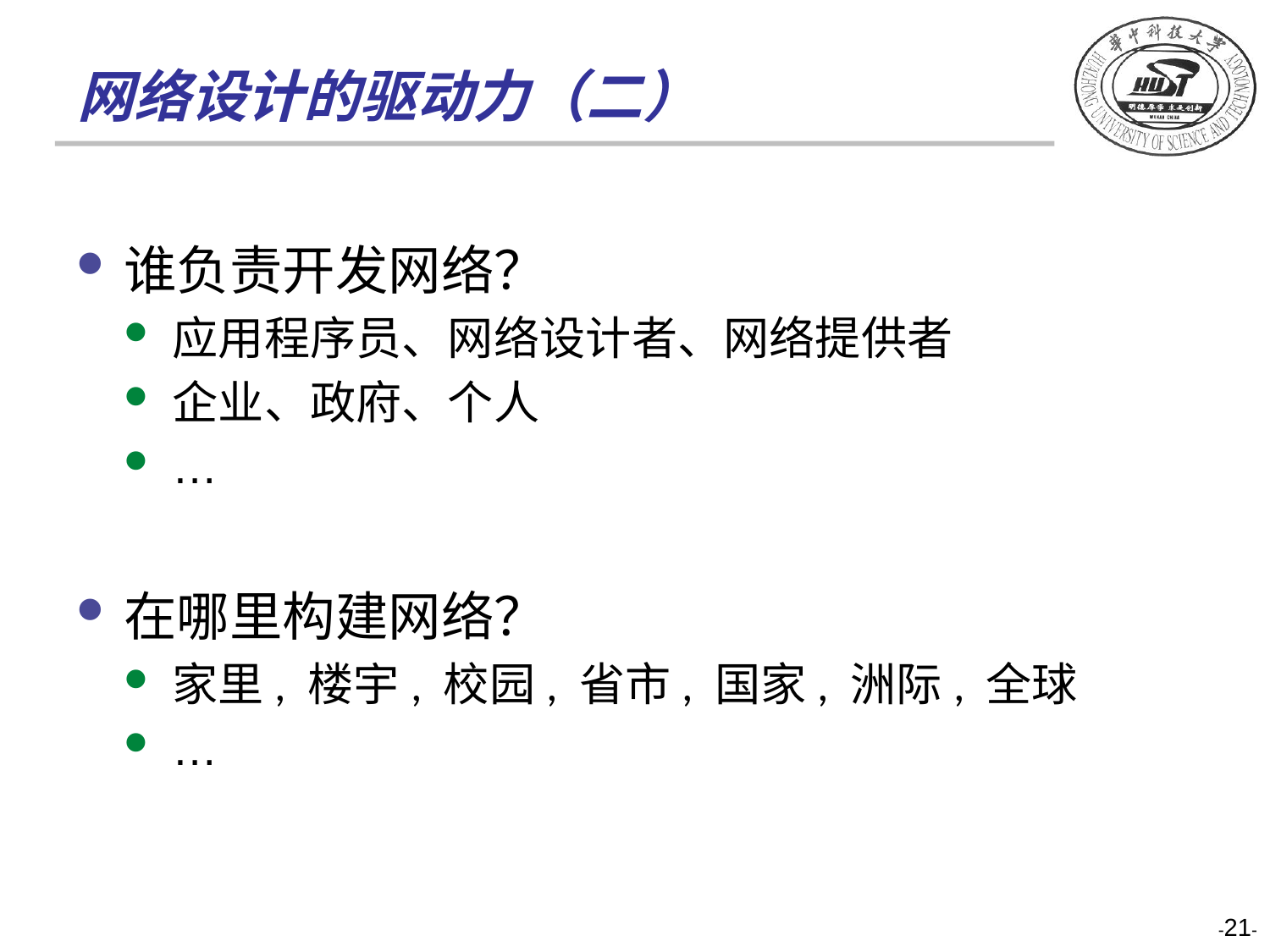

网络设计的驱动力（二）

谁负责开发网络？
应用程序员、网络设计者、网络提供者
企业、政府、个人
…

在哪里构建网络？
家里, 楼宇, 校园, 省市, 国家, 洲际, 全球
…
-21-